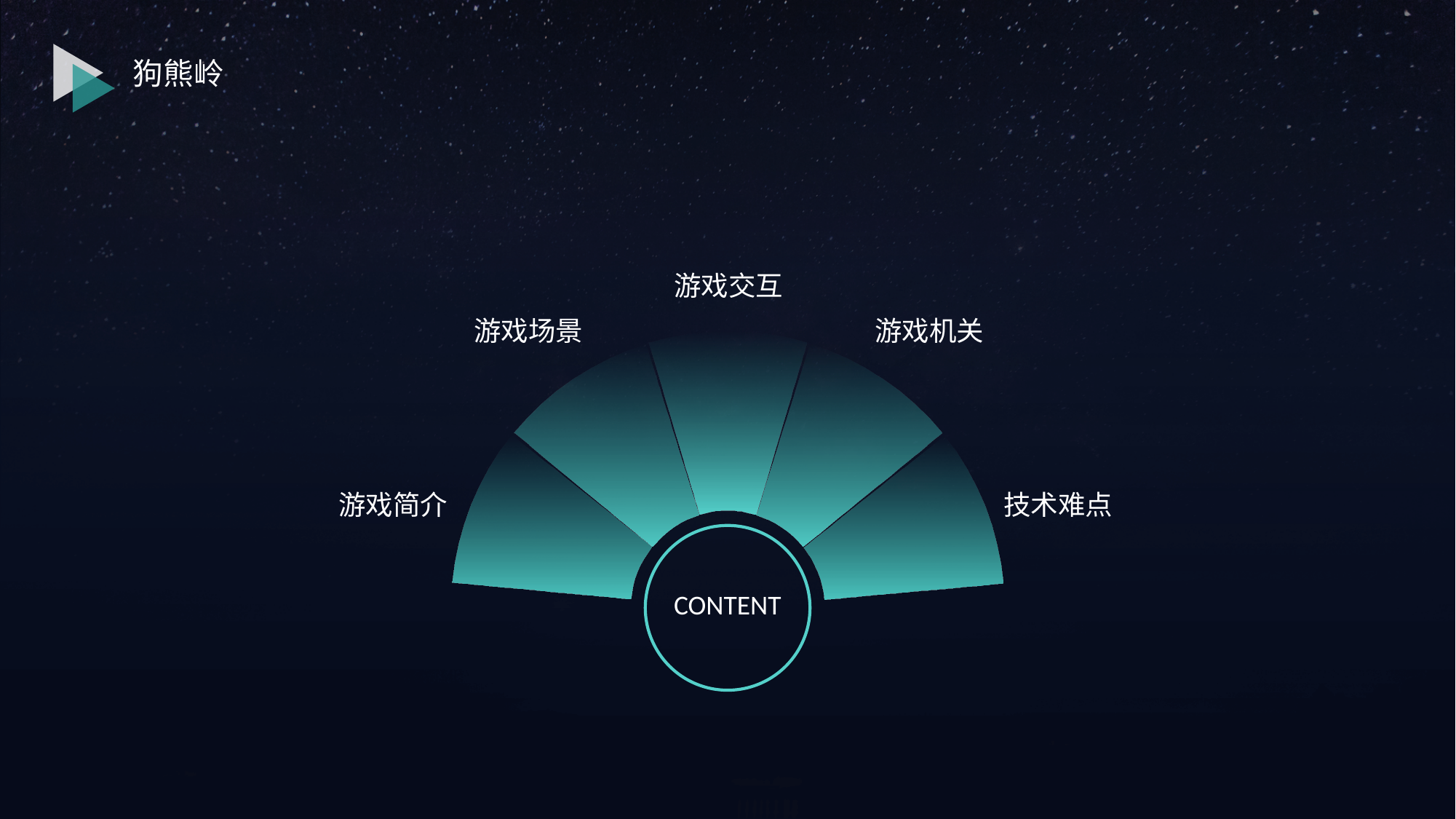

狗熊岭
游戏交互
游戏场景
游戏机关

游戏简介
技术难点

CONTENT